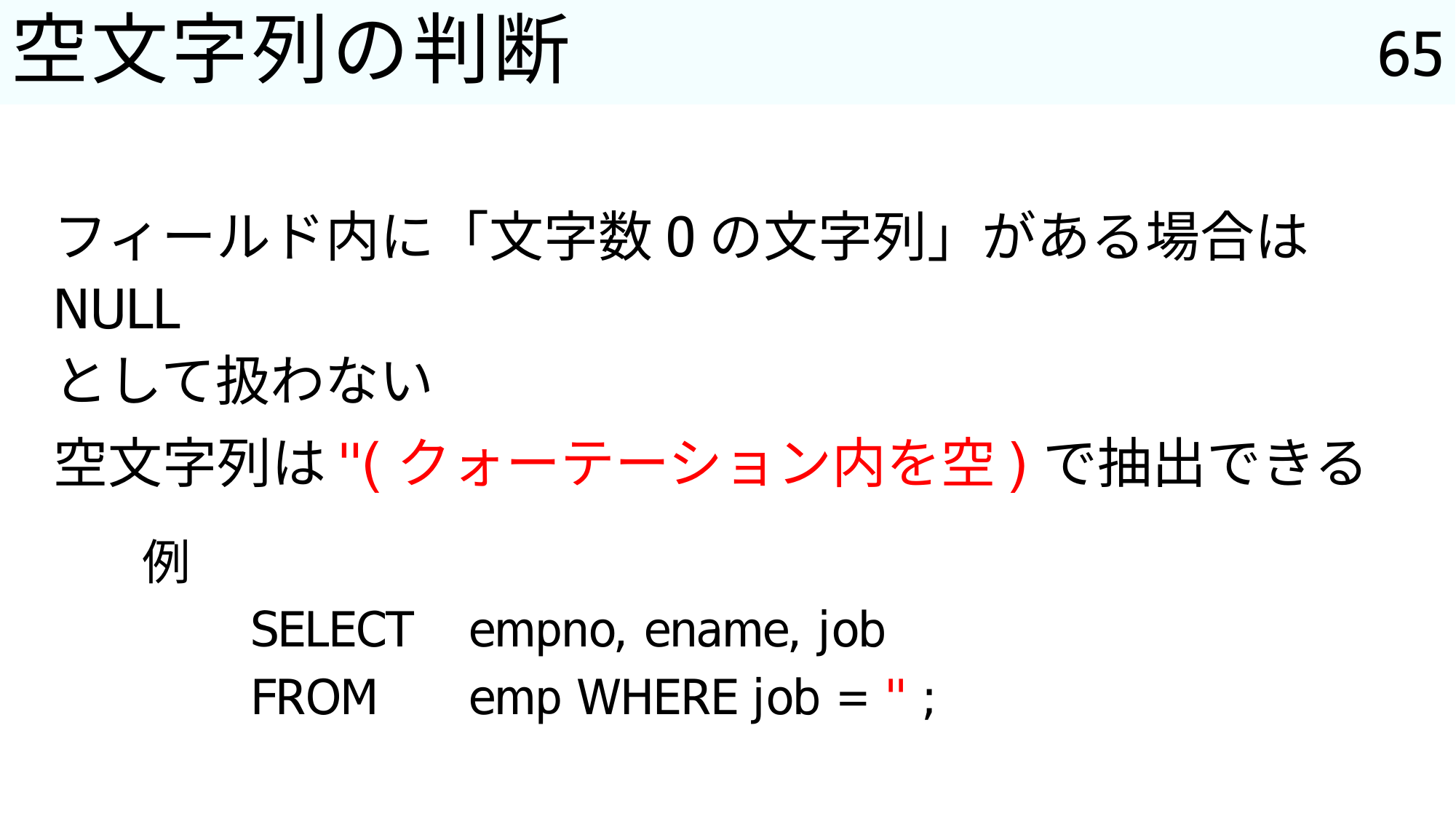

65
# 空文字列の判断
フィールド内に「文字数0の文字列」がある場合はNULL
として扱わない
空文字列は''(クォーテーション内を空)で抽出できる
例
	SELECT	empno, ename, job
	FROM	emp WHERE job = '' ;